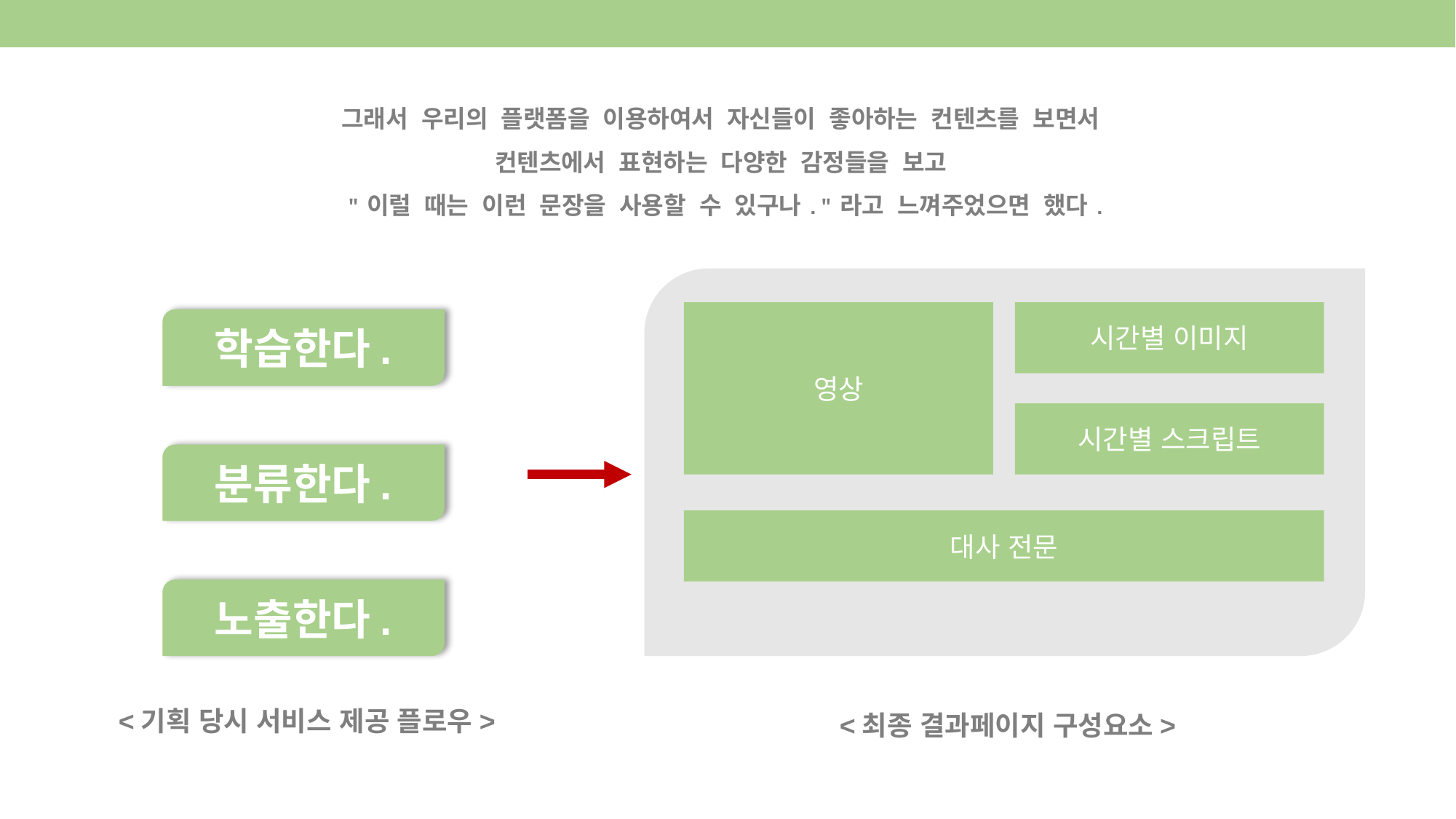

그래서 우리의 플랫폼을 이용하여서 자신들이 좋아하는 컨텐츠를 보면서
컨텐츠에서 표현하는 다양한 감정들을 보고
"이럴 때는 이런 문장을 사용할 수 있구나."라고 느껴주었으면 했다.

영상
시간별 이미지
학습한다.
시간별 스크립트
분류한다.
대사 전문
노출한다.
<기획 당시 서비스 제공 플로우>
<최종 결과페이지 구성요소>